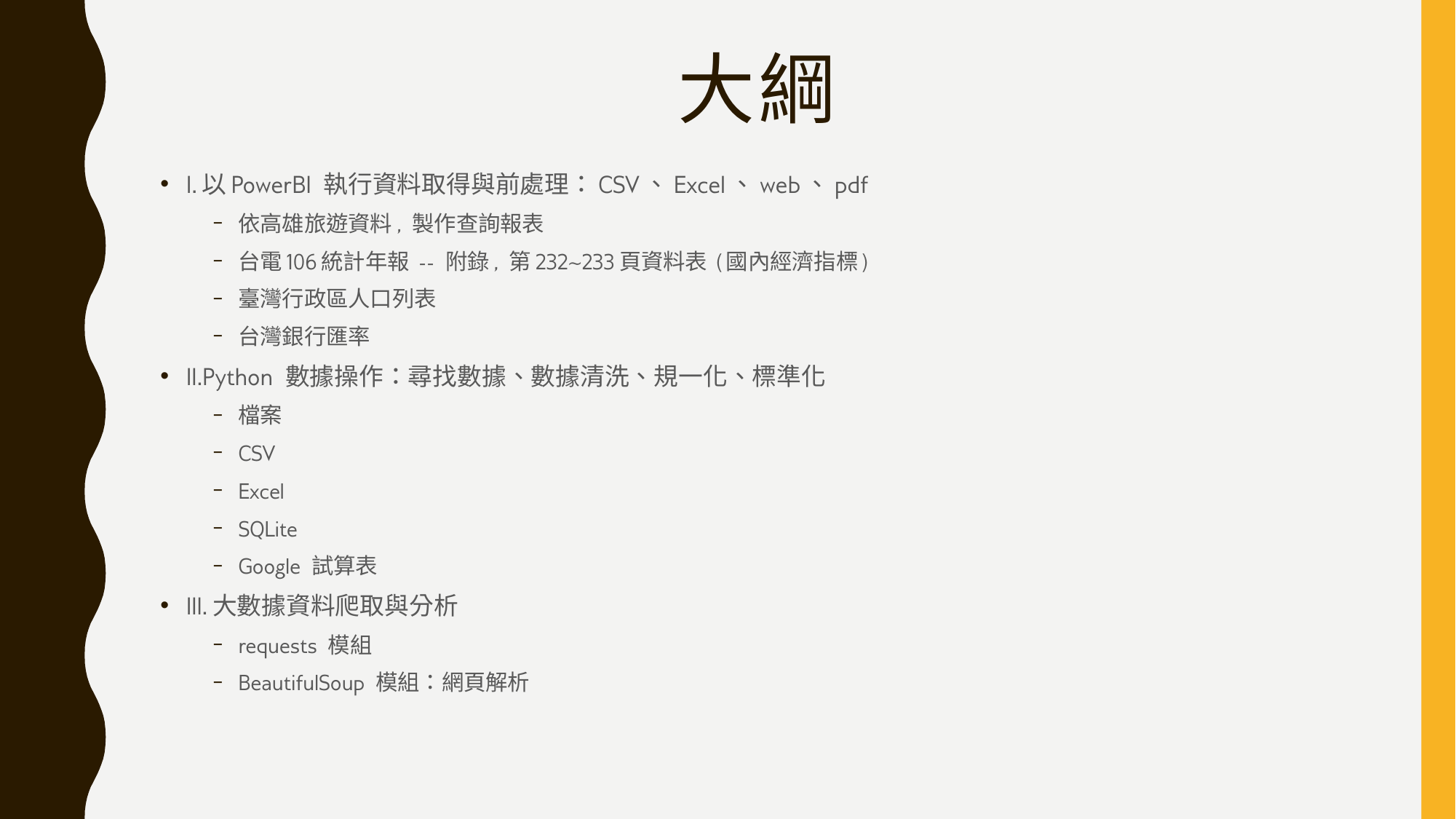

# 大綱
I.以PowerBI 執行資料取得與前處理：CSV、Excel、web、pdf
依高雄旅遊資料, 製作查詢報表
台電106統計年報 -- 附錄, 第232~233頁資料表 (國內經濟指標)
臺灣行政區人口列表
台灣銀行匯率
II.Python 數據操作：尋找數據、數據清洗、規一化、標準化
檔案
CSV
Excel
SQLite
Google 試算表
III.大數據資料爬取與分析
requests 模組
BeautifulSoup 模組：網頁解析